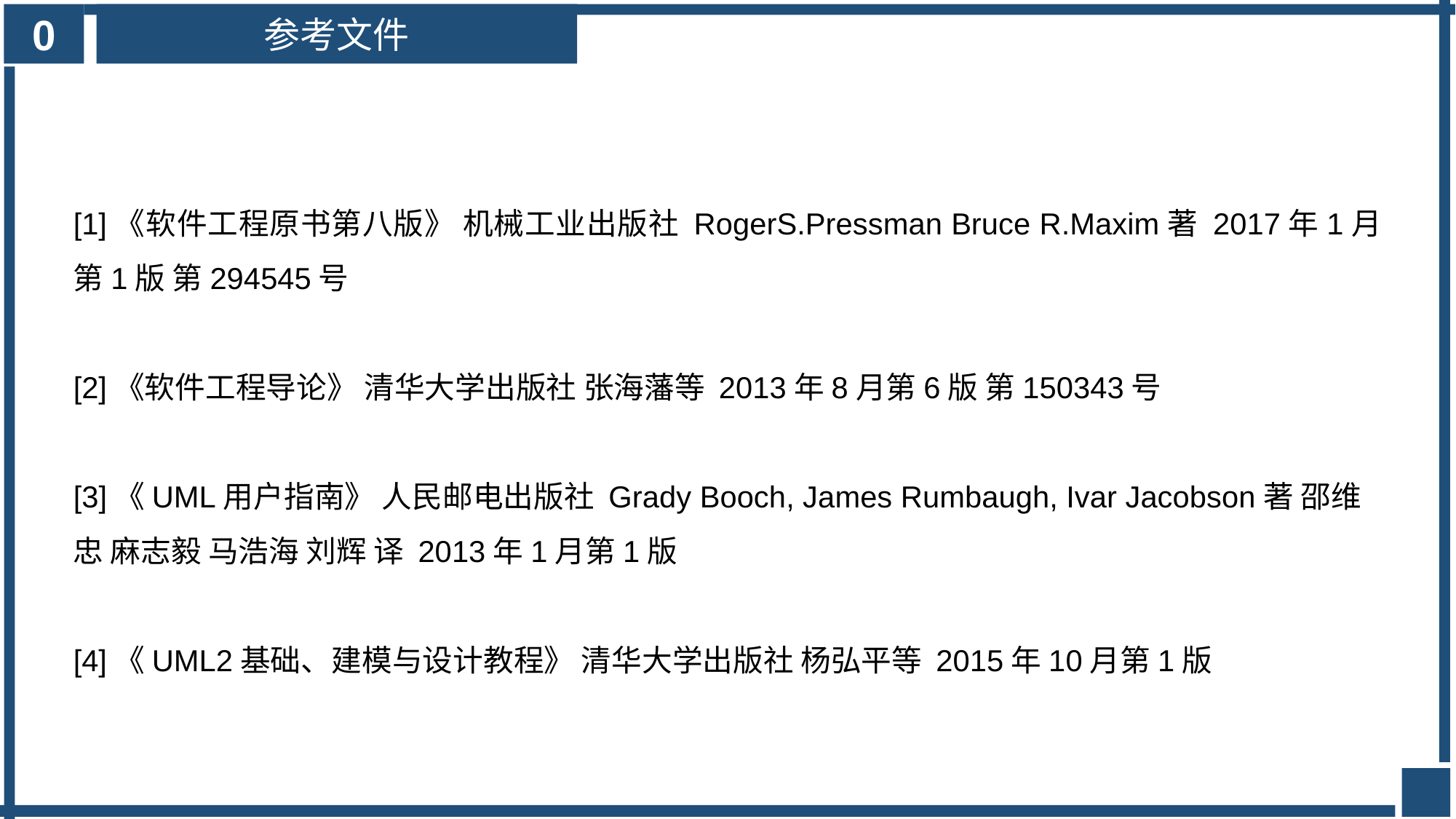

0

参考文件
[1]《软件工程原书第八版》 机械工业出版社 RogerS.Pressman Bruce R.Maxim著 2017年1月第1版 第294545号

[2]《软件工程导论》 清华大学出版社 张海藩等 2013年8月第6版 第150343号

[3]《UML用户指南》 人民邮电出版社 Grady Booch, James Rumbaugh, Ivar Jacobson著 邵维忠 麻志毅 马浩海 刘辉 译 2013年1月第1版

[4]《UML2基础、建模与设计教程》 清华大学出版社 杨弘平等 2015年10月第1版